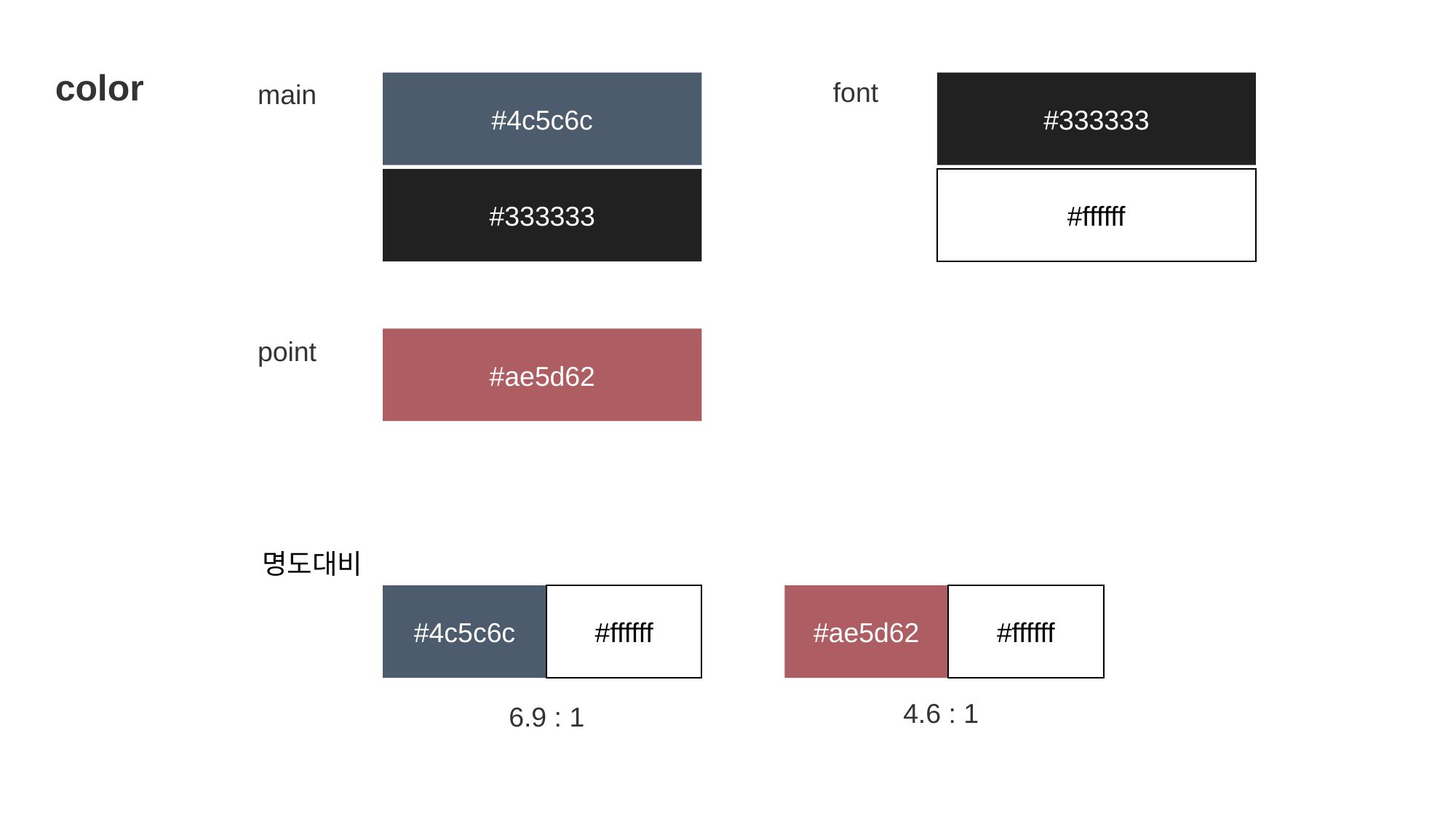

color

font
main
#4c5c6c
#333333
#333333
#ffffff
point
#ae5d62
명도대비
#4c5c6c
#ffffff
#ae5d62
#ffffff
4.6 : 1
6.9 : 1